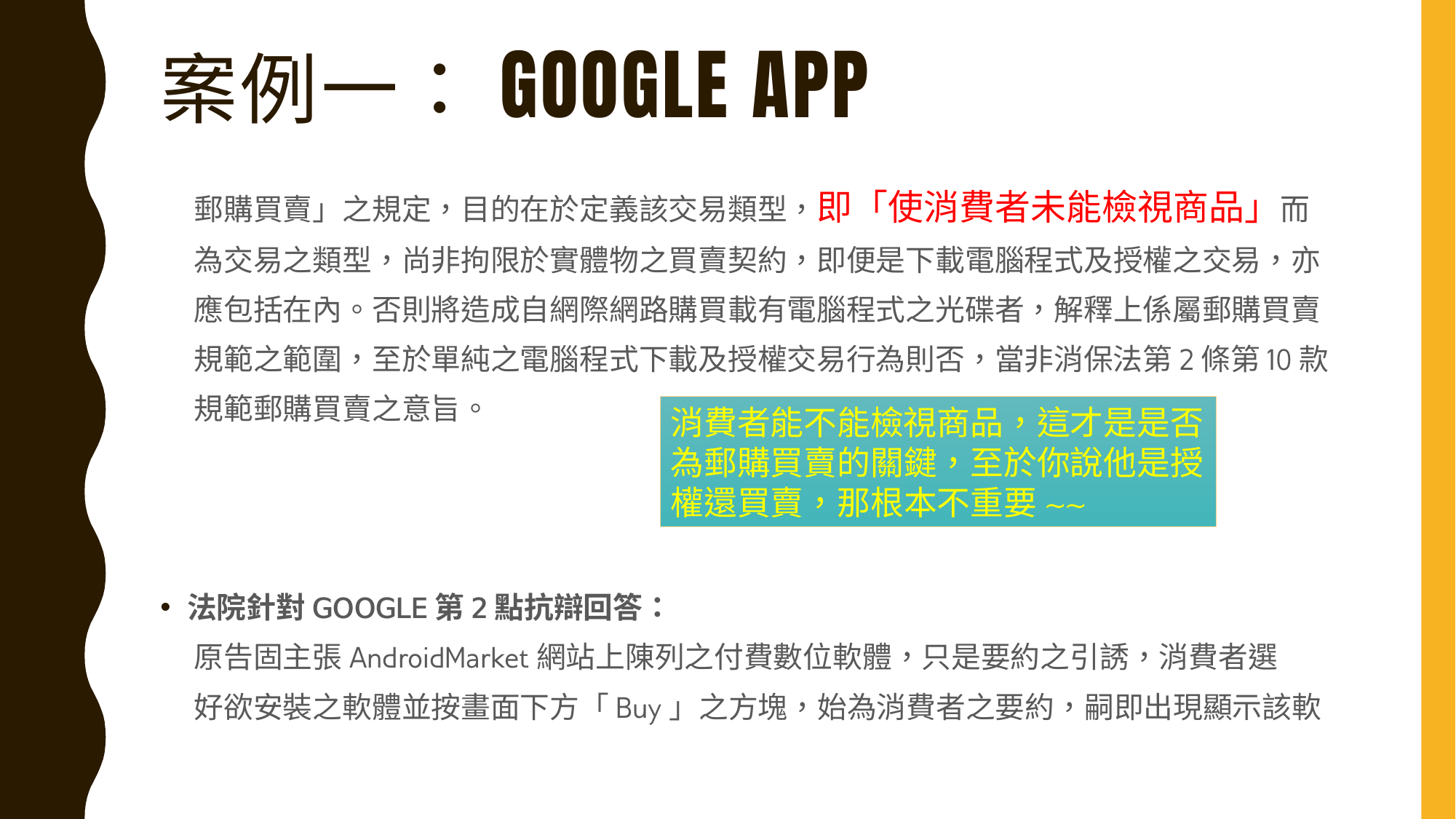

# 案例一：GOOGLE APP
    郵購買賣」之規定，目的在於定義該交易類型，即「使消費者未能檢視商品」而
    為交易之類型，尚非拘限於實體物之買賣契約，即便是下載電腦程式及授權之交易，亦
    應包括在內。否則將造成自網際網路購買載有電腦程式之光碟者，解釋上係屬郵購買賣
    規範之範圍，至於單純之電腦程式下載及授權交易行為則否，當非消保法第2條第10款
    規範郵購買賣之意旨。

法院針對GOOGLE第2點抗辯回答：
    原告固主張AndroidMarket網站上陳列之付費數位軟體，只是要約之引誘，消費者選
    好欲安裝之軟體並按畫面下方「Buy」之方塊，始為消費者之要約，嗣即出現顯示該軟

消費者能不能檢視商品，這才是是否為郵購買賣的關鍵，至於你說他是授權還買賣，那根本不重要~~